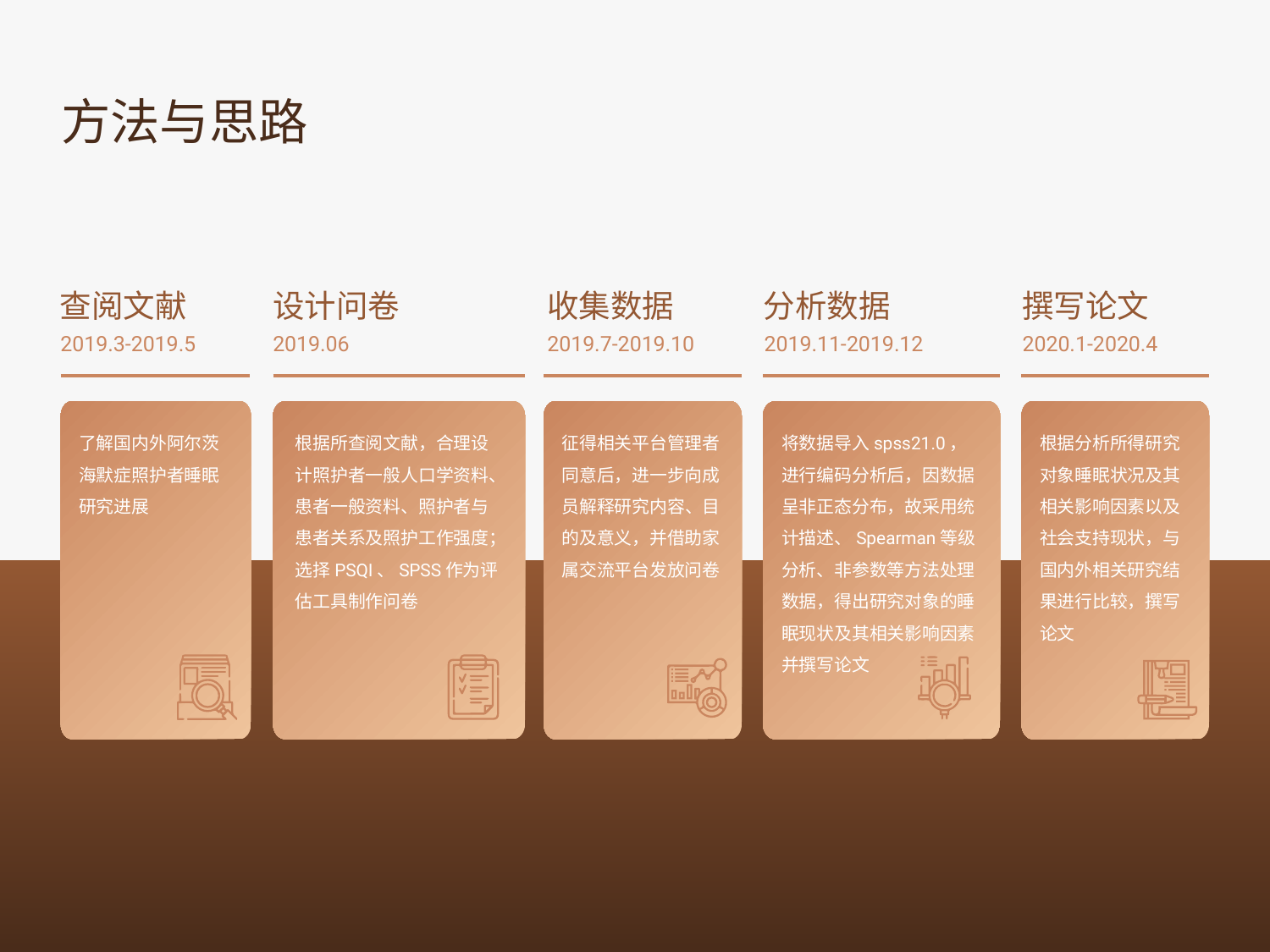

方法与思路
查阅文献
2019.3-2019.5
设计问卷
2019.06
收集数据
2019.7-2019.10
分析数据
2019.11-2019.12
撰写论文
2020.1-2020.4

了解国内外阿尔茨海默症照护者睡眠研究进展

根据所查阅文献，合理设计照护者一般人口学资料、患者一般资料、照护者与患者关系及照护工作强度；选择PSQI、SPSS作为评估工具制作问卷

征得相关平台管理者同意后，进一步向成员解释研究内容、目的及意义，并借助家属交流平台发放问卷

将数据导入spss21.0，进行编码分析后，因数据呈非正态分布，故采用统计描述、Spearman等级分析、非参数等方法处理数据，得出研究对象的睡眠现状及其相关影响因素并撰写论文

根据分析所得研究对象睡眠状况及其相关影响因素以及社会支持现状，与国内外相关研究结果进行比较，撰写论文